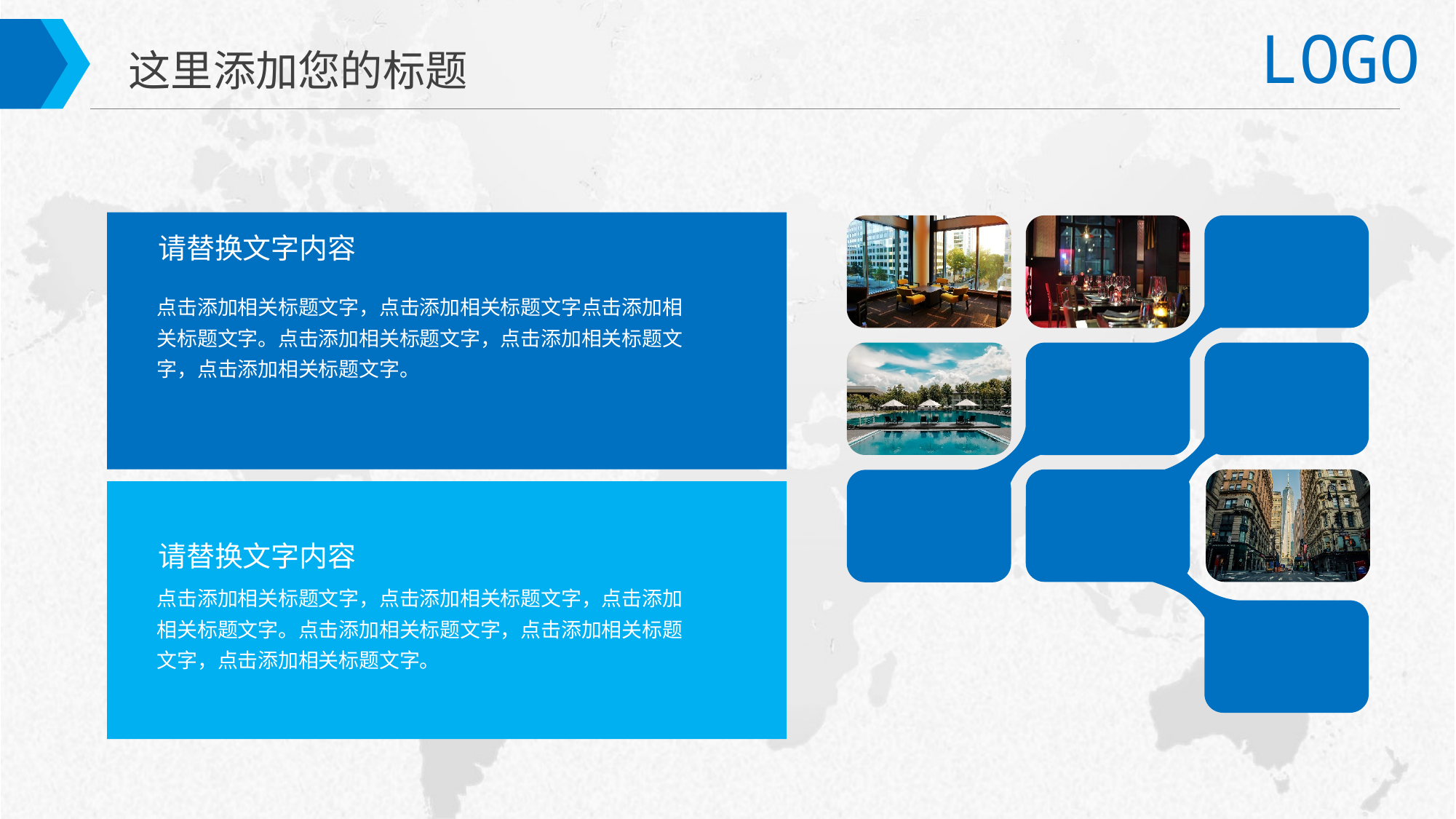

这里添加您的标题

请替换文字内容
点击添加相关标题文字，点击添加相关标题文字点击添加相关标题文字。点击添加相关标题文字，点击添加相关标题文字，点击添加相关标题文字。

请替换文字内容
点击添加相关标题文字，点击添加相关标题文字，点击添加相关标题文字。点击添加相关标题文字，点击添加相关标题文字，点击添加相关标题文字。